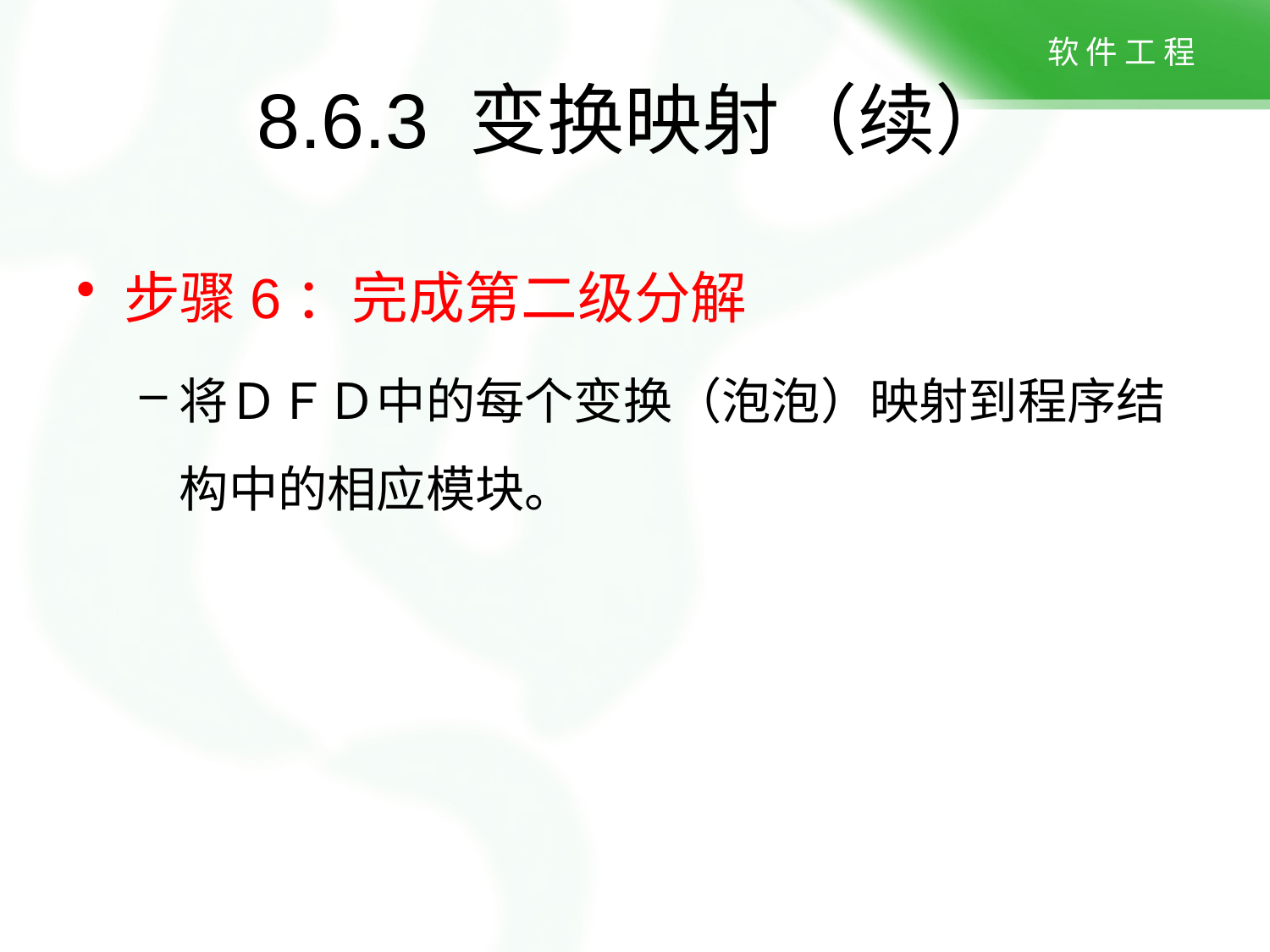

8.6.3 变换映射（续）
步骤6：完成第二级分解
将ＤＦＤ中的每个变换（泡泡）映射到程序结构中的相应模块。